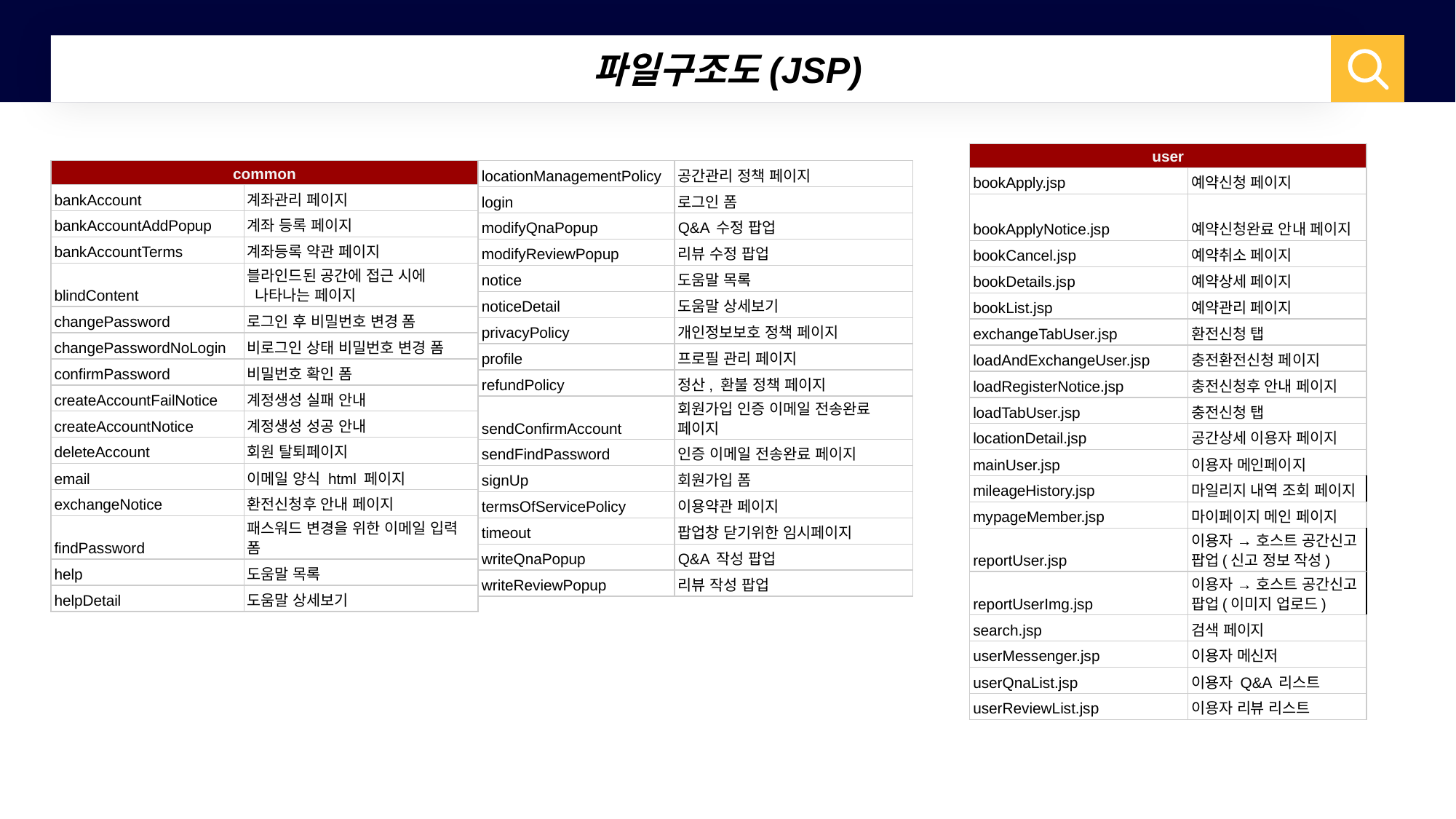

파일구조도(JSP)

| user |  |
| --- | --- |
| bookApply.jsp | 예약신청 페이지 |
| bookApplyNotice.jsp | 예약신청완료 안내 페이지 |
| bookCancel.jsp | 예약취소 페이지 |
| bookDetails.jsp | 예약상세 페이지 |
| bookList.jsp | 예약관리 페이지 |
| exchangeTabUser.jsp | 환전신청 탭 |
| loadAndExchangeUser.jsp | 충전환전신청 페이지 |
| loadRegisterNotice.jsp | 충전신청후 안내 페이지 |
| loadTabUser.jsp | 충전신청 탭 |
| locationDetail.jsp | 공간상세 이용자 페이지 |
| mainUser.jsp | 이용자 메인페이지 |
| mileageHistory.jsp | 마일리지 내역 조회 페이지 |
| mypageMember.jsp | 마이페이지 메인 페이지 |
| reportUser.jsp | 이용자 → 호스트 공간신고 팝업(신고 정보 작성) |
| reportUserImg.jsp | 이용자 → 호스트 공간신고 팝업(이미지 업로드) |
| search.jsp | 검색 페이지 |
| userMessenger.jsp | 이용자 메신저 |
| userQnaList.jsp | 이용자 Q&A 리스트 |
| userReviewList.jsp | 이용자 리뷰 리스트 |
| locationManagementPolicy | 공간관리 정책 페이지 |
| --- | --- |
| login | 로그인 폼 |
| modifyQnaPopup | Q&A 수정 팝업 |
| modifyReviewPopup | 리뷰 수정 팝업 |
| notice | 도움말 목록 |
| noticeDetail | 도움말 상세보기 |
| privacyPolicy | 개인정보보호 정책 페이지 |
| profile | 프로필 관리 페이지 |
| refundPolicy | 정산, 환불 정책 페이지 |
| sendConfirmAccount | 회원가입 인증 이메일 전송완료 페이지 |
| sendFindPassword | 인증 이메일 전송완료 페이지 |
| signUp | 회원가입 폼 |
| termsOfServicePolicy | 이용약관 페이지 |
| timeout | 팝업창 닫기위한 임시페이지 |
| writeQnaPopup | Q&A 작성 팝업 |
| writeReviewPopup | 리뷰 작성 팝업 |
| common |  |
| --- | --- |
| bankAccount | 계좌관리 페이지 |
| bankAccountAddPopup | 계좌 등록 페이지 |
| bankAccountTerms | 계좌등록 약관 페이지 |
| blindContent | 블라인드된 공간에 접근 시에 나타나는 페이지 |
| changePassword | 로그인 후 비밀번호 변경 폼 |
| changePasswordNoLogin | 비로그인 상태 비밀번호 변경 폼 |
| confirmPassword | 비밀번호 확인 폼 |
| createAccountFailNotice | 계정생성 실패 안내 |
| createAccountNotice | 계정생성 성공 안내 |
| deleteAccount | 회원 탈퇴페이지 |
| email | 이메일 양식 html 페이지 |
| exchangeNotice | 환전신청후 안내 페이지 |
| findPassword | 패스워드 변경을 위한 이메일 입력 폼 |
| help | 도움말 목록 |
| helpDetail | 도움말 상세보기 |